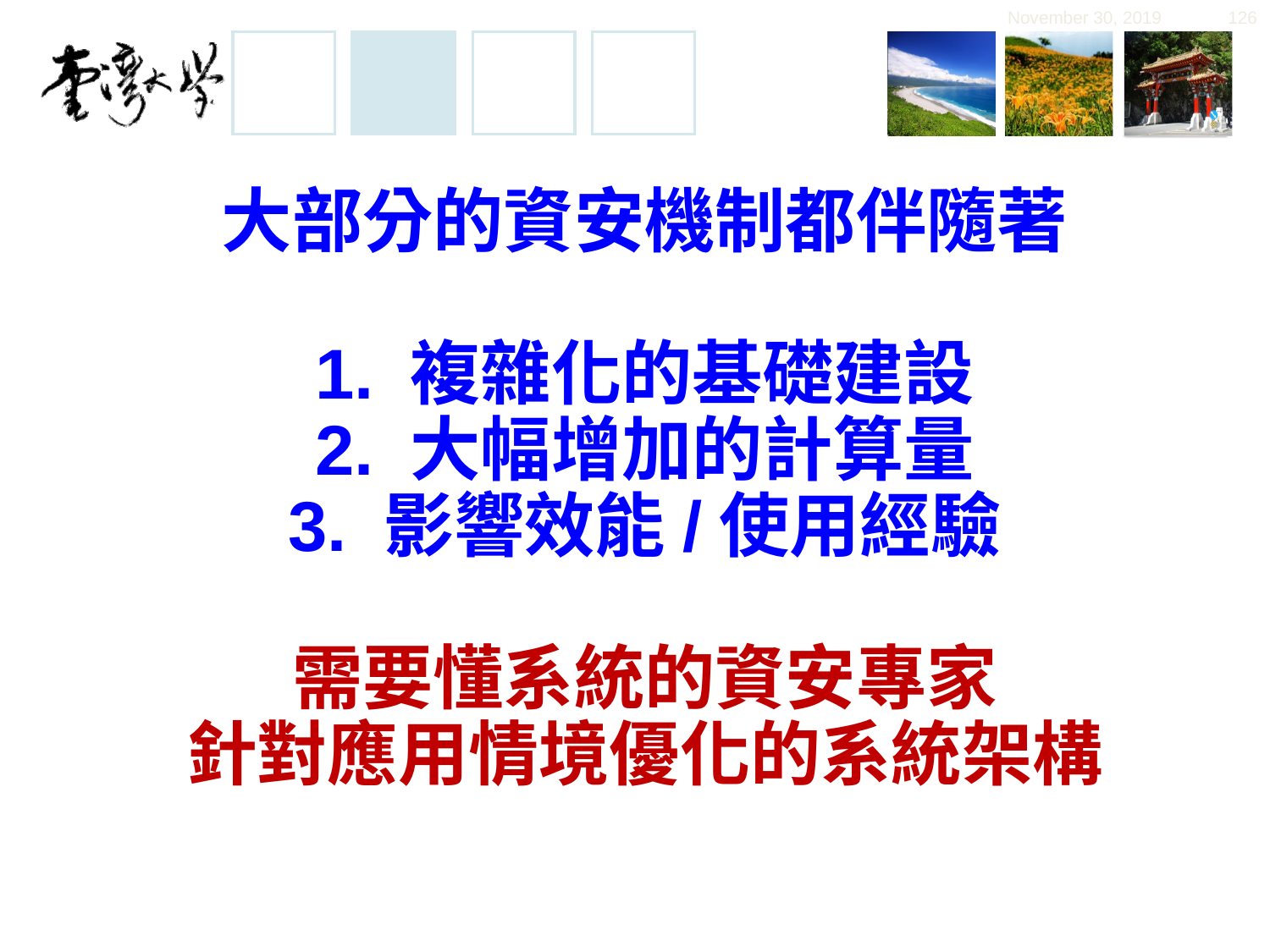

November 30, 2019
126
# 大部分的資安機制都伴隨著 1. 複雜化的基礎建設 2. 大幅增加的計算量 3. 影響效能/使用經驗 需要懂系統的資安專家 針對應用情境優化的系統架構